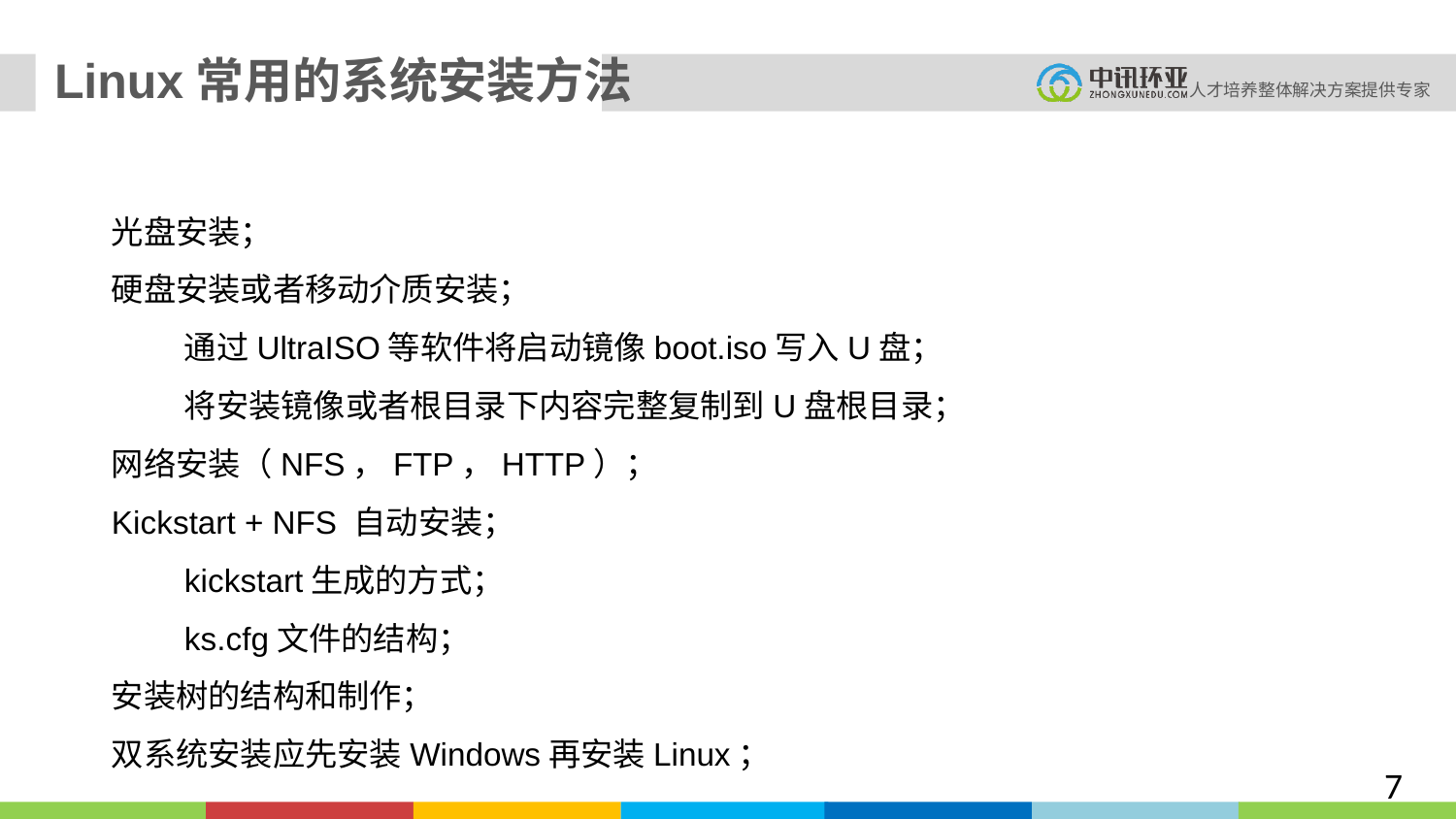

Linux常用的系统安装方法
光盘安装；
硬盘安装或者移动介质安装；
通过UltraISO等软件将启动镜像boot.iso写入U盘；
将安装镜像或者根目录下内容完整复制到U盘根目录；
网络安装（NFS，FTP，HTTP）；
Kickstart + NFS 自动安装；
kickstart生成的方式；
ks.cfg文件的结构；
安装树的结构和制作；
双系统安装应先安装Windows再安装Linux；
7